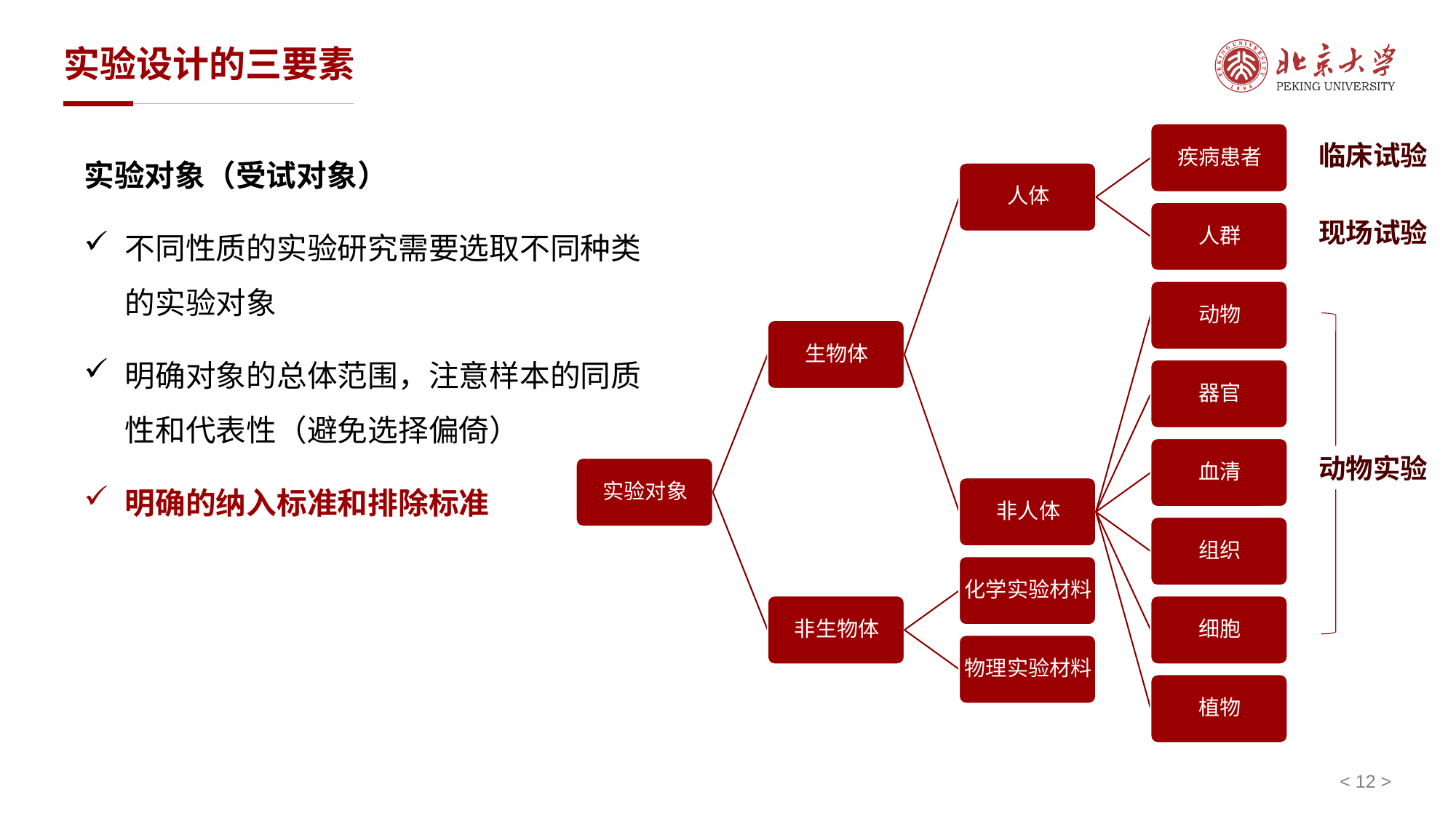

# 实验设计的三要素
实验对象

生物体

人体

疾病患者

人群

非人体

动物

器官

血清

组织

细胞

植物

非生物体

化学实验材料

物理实验材料
实验对象（受试对象）
不同性质的实验研究需要选取不同种类的实验对象
明确对象的总体范围，注意样本的同质性和代表性（避免选择偏倚）
明确的纳入标准和排除标准
临床试验
现场试验

动物实验
< 12 >